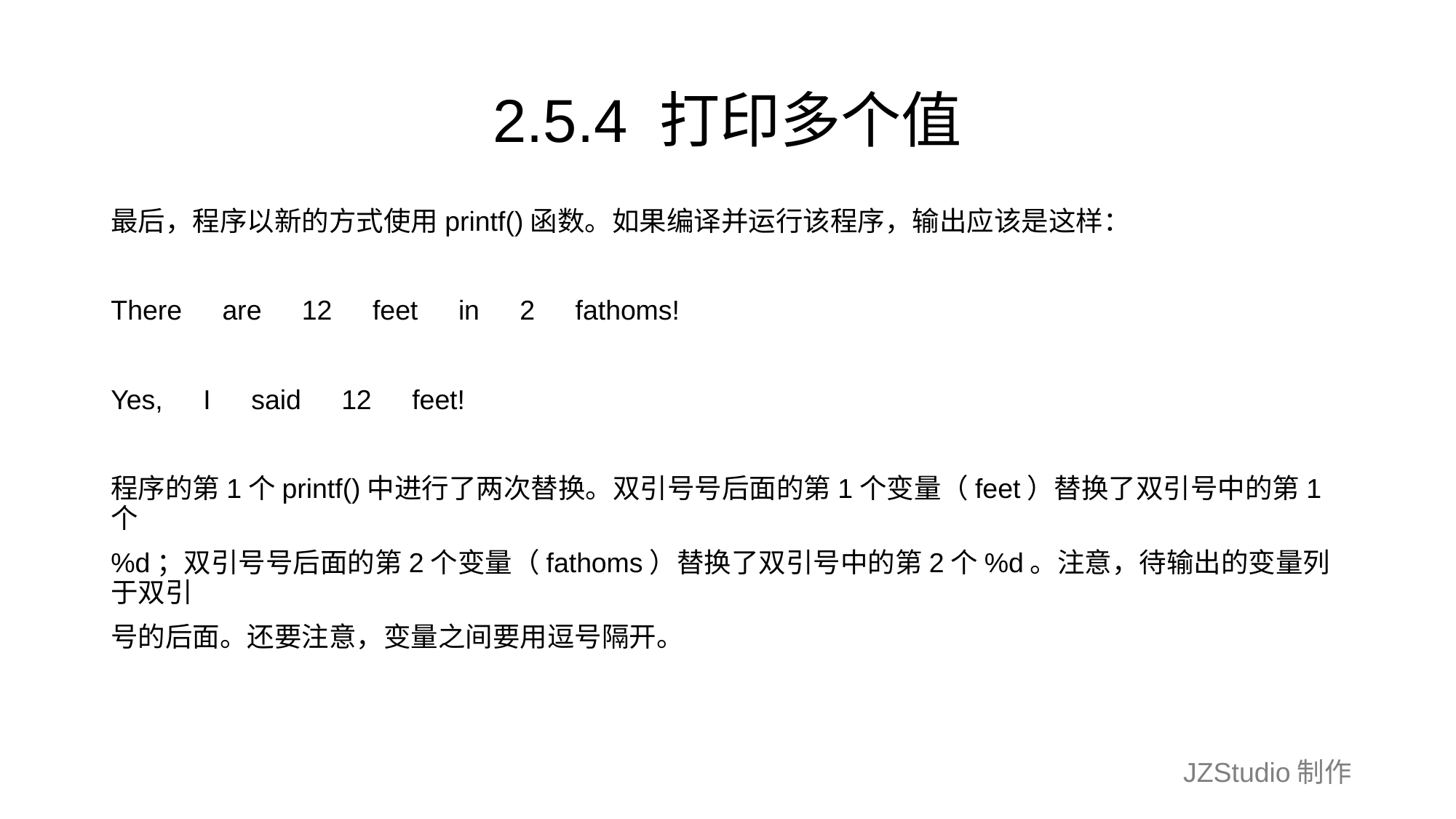

# 2.5.4 打印多个值
最后，程序以新的方式使用printf()函数。如果编译并运行该程序，输出应该是这样：

There　are　12　feet　in　2　fathoms!

Yes,　I　said　12　feet!

程序的第1个printf()中进行了两次替换。双引号号后面的第1个变量（feet）替换了双引号中的第1个
%d；双引号号后面的第2个变量（fathoms）替换了双引号中的第2个%d。注意，待输出的变量列于双引
号的后面。还要注意，变量之间要用逗号隔开。